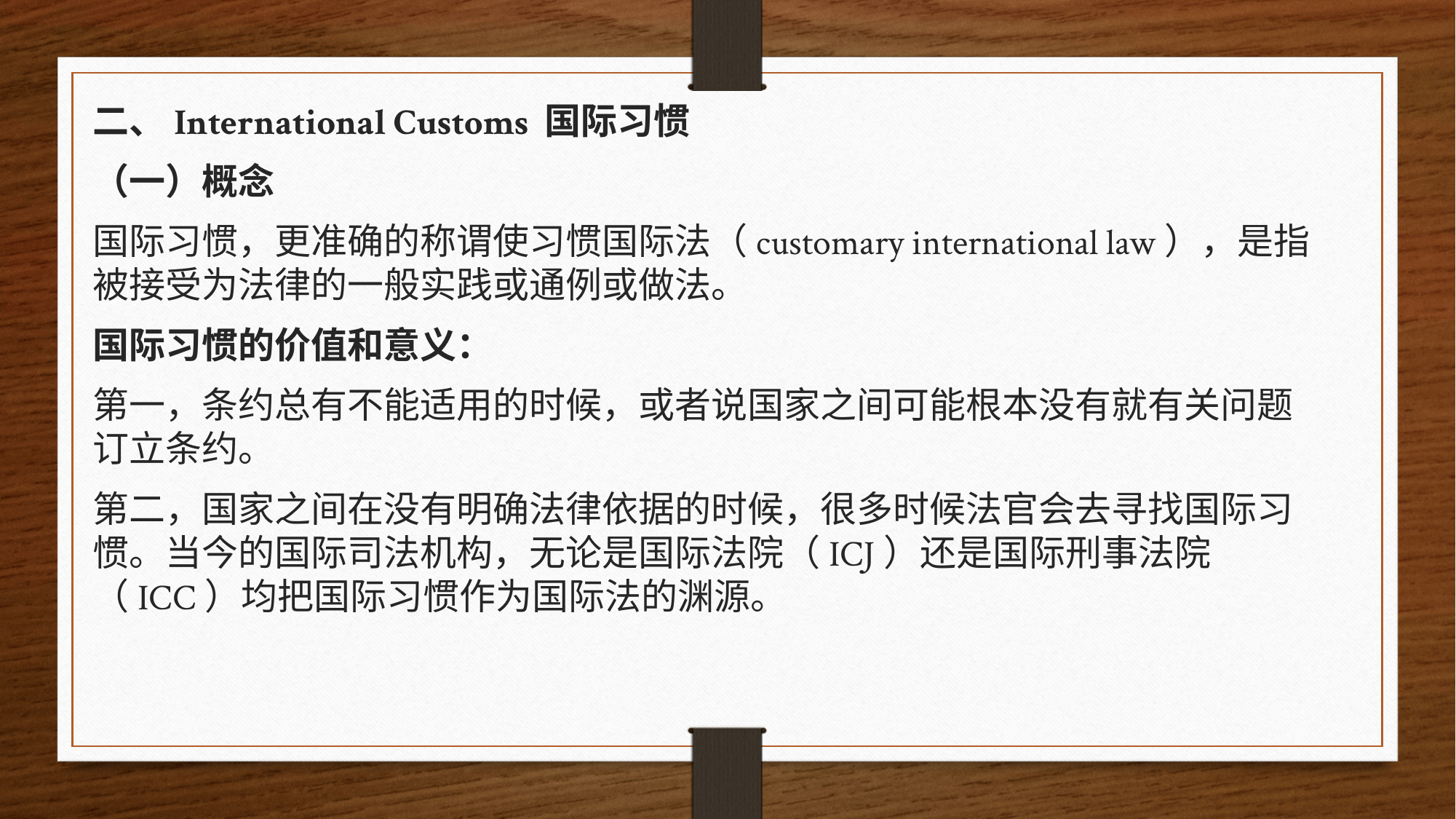

二、International Customs 国际习惯
（一）概念
国际习惯，更准确的称谓使习惯国际法（customary international law），是指被接受为法律的一般实践或通例或做法。
国际习惯的价值和意义：
第一，条约总有不能适用的时候，或者说国家之间可能根本没有就有关问题订立条约。
第二，国家之间在没有明确法律依据的时候，很多时候法官会去寻找国际习惯。当今的国际司法机构，无论是国际法院（ICJ）还是国际刑事法院（ICC）均把国际习惯作为国际法的渊源。